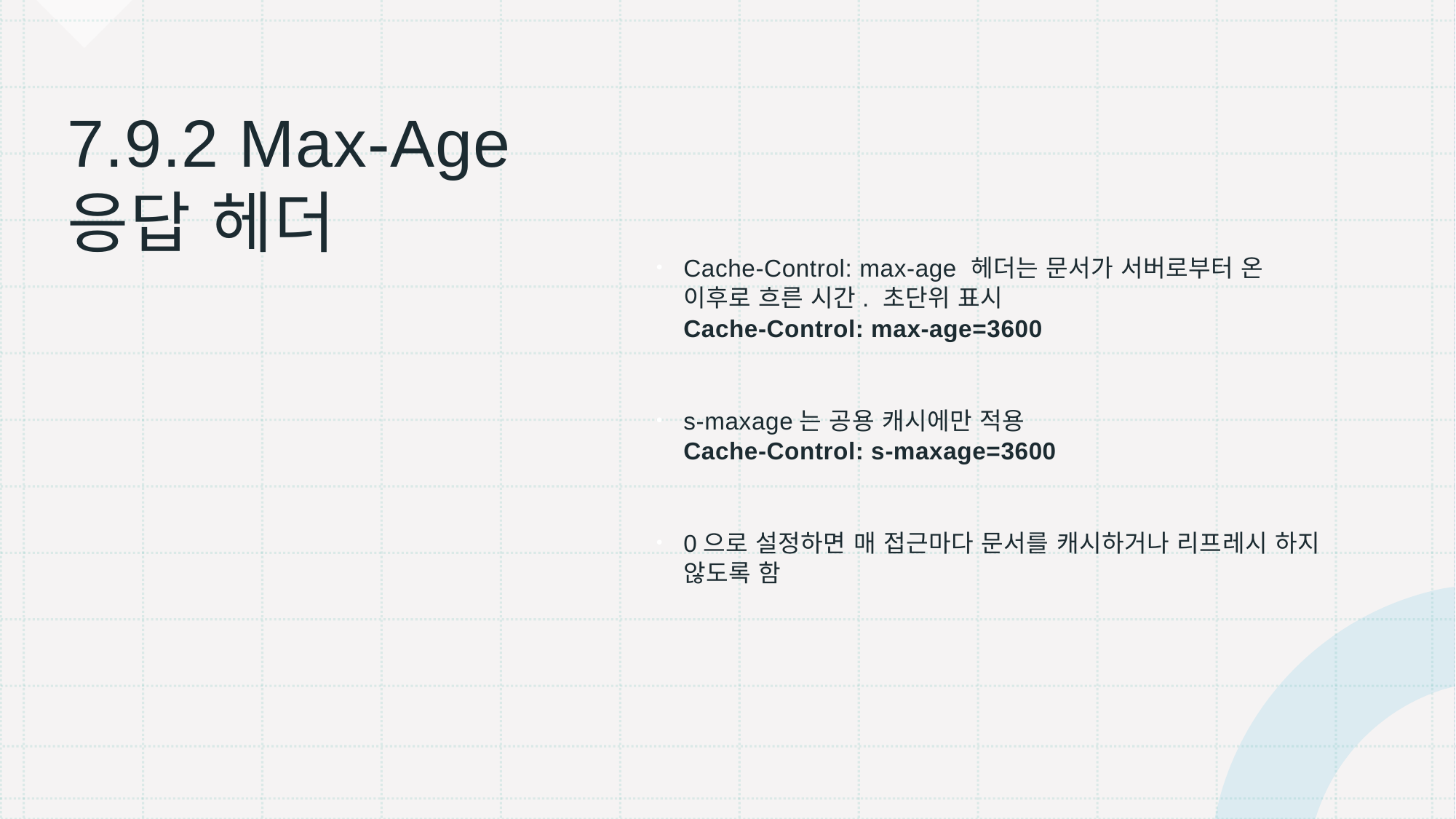

Cache-Control: max-age 헤더는 문서가 서버로부터 온 이후로 흐른 시간. 초단위 표시
Cache-Control: max-age=3600

s-maxage는 공용 캐시에만 적용
Cache-Control: s-maxage=3600

0으로 설정하면 매 접근마다 문서를 캐시하거나 리프레시 하지 않도록 함
# 7.9.2 Max-Age 응답 헤더